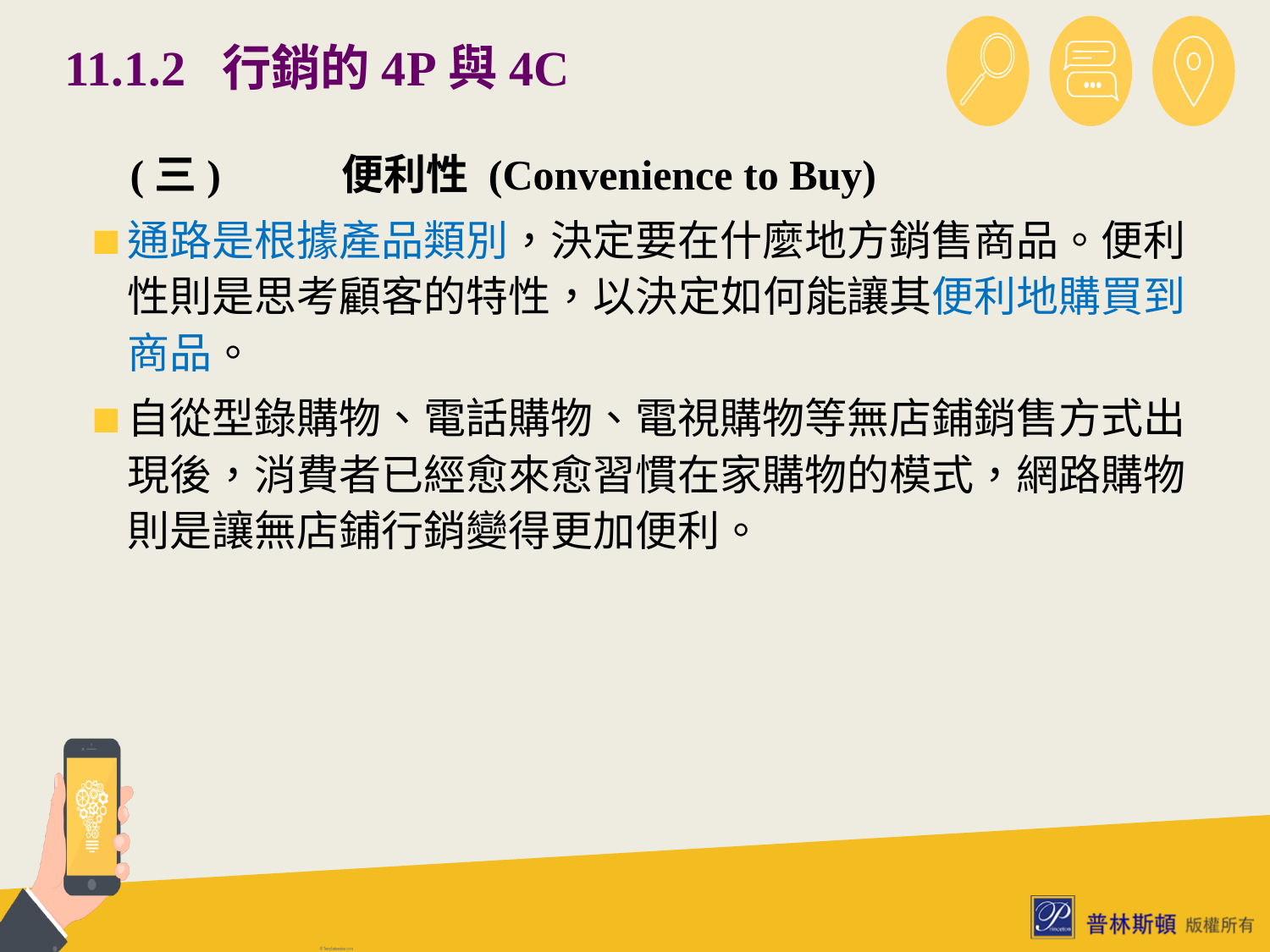

# 11.1.2  行銷的4P與4C
    (三)	便利性 (Convenience to Buy)
通路是根據產品類別，決定要在什麼地方銷售商品。便利性則是思考顧客的特性，以決定如何能讓其便利地購買到商品。
自從型錄購物、電話購物、電視購物等無店鋪銷售方式出現後，消費者已經愈來愈習慣在家購物的模式，網路購物則是讓無店鋪行銷變得更加便利。